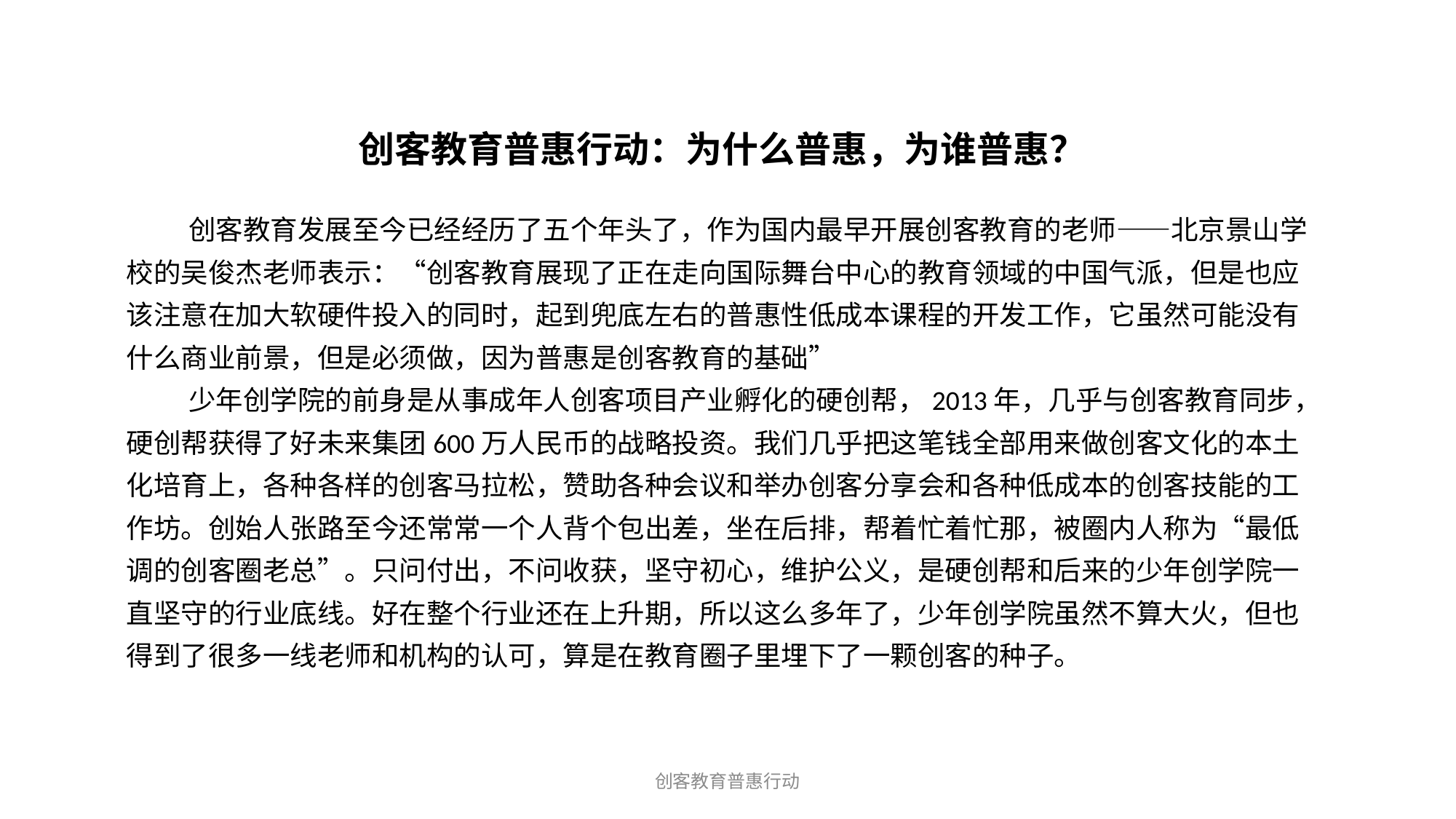

创客教育普惠行动：为什么普惠，为谁普惠？

         创客教育发展至今已经经历了五个年头了，作为国内最早开展创客教育的老师——北京景山学校的吴俊杰老师表示：“创客教育展现了正在走向国际舞台中心的教育领域的中国气派，但是也应该注意在加大软硬件投入的同时，起到兜底左右的普惠性低成本课程的开发工作，它虽然可能没有什么商业前景，但是必须做，因为普惠是创客教育的基础”
         少年创学院的前身是从事成年人创客项目产业孵化的硬创帮，2013年，几乎与创客教育同步，硬创帮获得了好未来集团600万人民币的战略投资。我们几乎把这笔钱全部用来做创客文化的本土化培育上，各种各样的创客马拉松，赞助各种会议和举办创客分享会和各种低成本的创客技能的工作坊。创始人张路至今还常常一个人背个包出差，坐在后排，帮着忙着忙那，被圈内人称为“最低调的创客圈老总”。只问付出，不问收获，坚守初心，维护公义，是硬创帮和后来的少年创学院一直坚守的行业底线。好在整个行业还在上升期，所以这么多年了，少年创学院虽然不算大火，但也得到了很多一线老师和机构的认可，算是在教育圈子里埋下了一颗创客的种子。
创客教育普惠行动